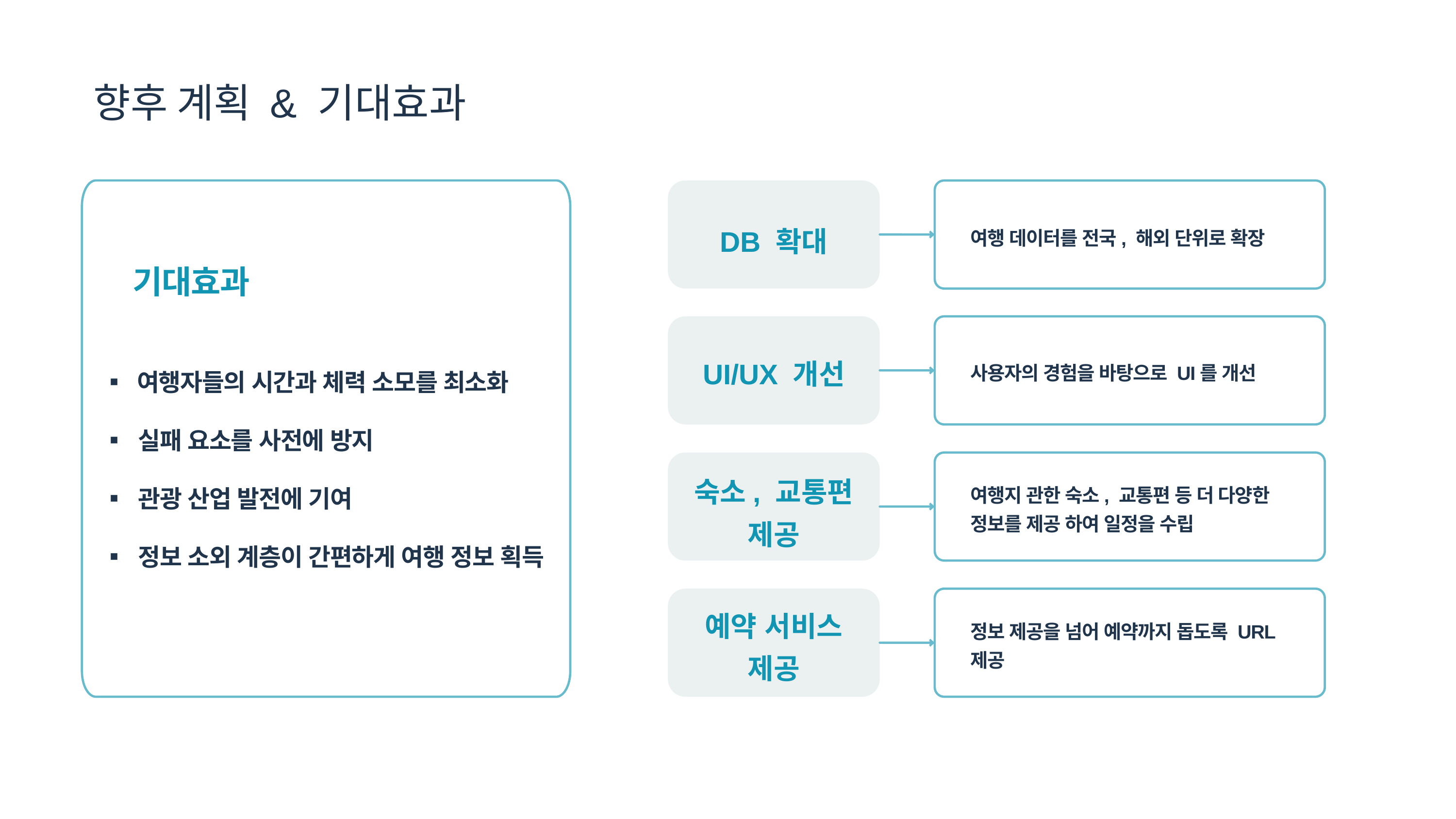

향후 계획 & 기대효과

기대효과
▪ 여행자들의 시간과 체력 소모를 최소화
▪ 실패 요소를 사전에 방지
▪ 관광 산업 발전에 기여
▪ 정보 소외 계층이 간편하게 여행 정보 획득

DB 확대
여행 데이터를 전국, 해외 단위로 확장

UI/UX 개선
사용자의 경험을 바탕으로 UI를 개선

숙소, 교통편 제공
여행지 관한 숙소, 교통편 등 더 다양한 정보를 제공 하여 일정을 수립

예약 서비스 제공
정보 제공을 넘어 예약까지 돕도록 URL 제공